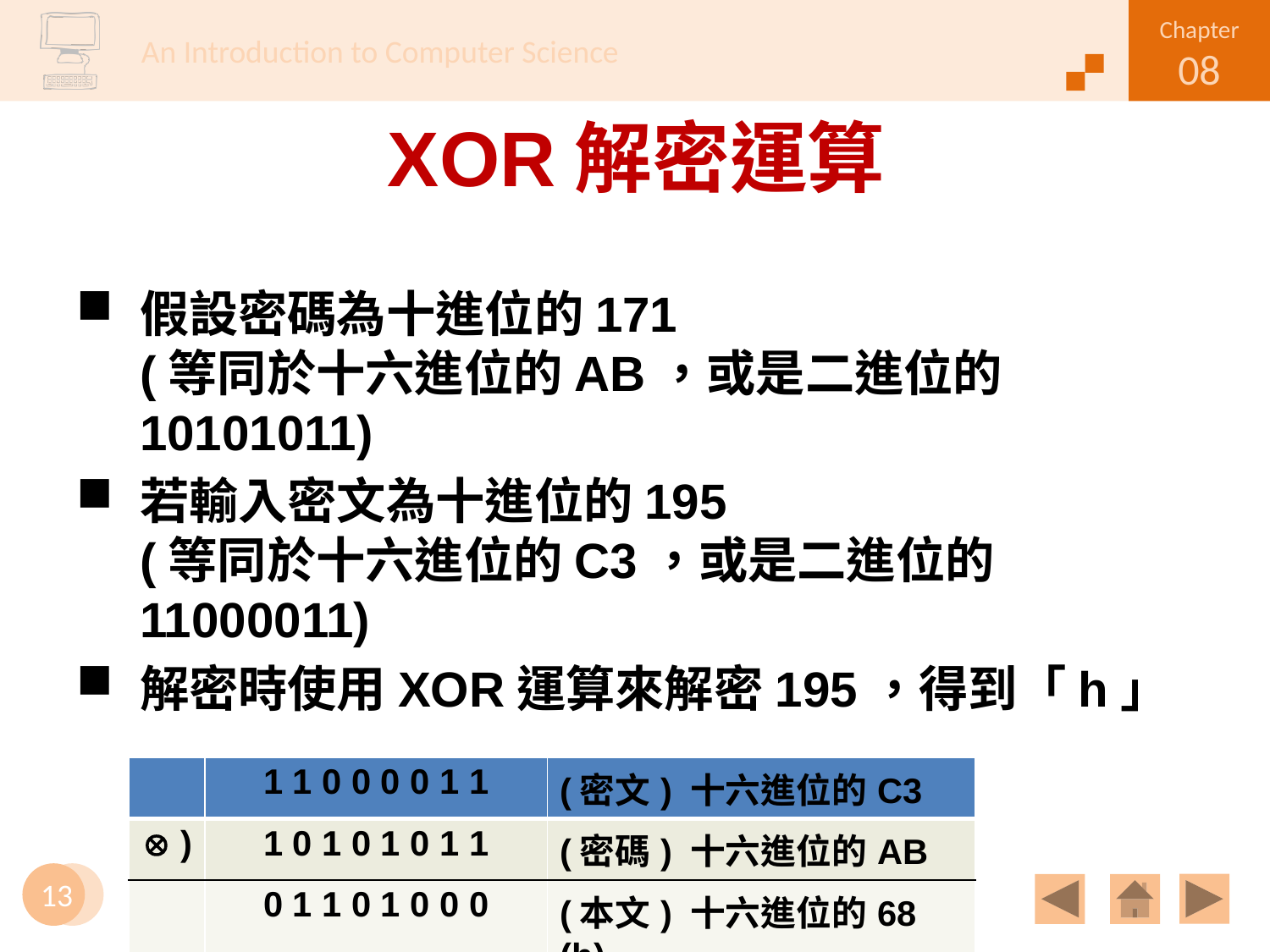

# XOR解密運算
假設密碼為十進位的171
(等同於十六進位的AB，或是二進位的10101011)
若輸入密文為十進位的195
(等同於十六進位的C3，或是二進位的11000011)
解密時使用XOR運算來解密195，得到「h」
|  | 1 1 0 0 0 0 1 1 | (密文) 十六進位的C3 |
| --- | --- | --- |
| ⊗ ) | 1 0 1 0 1 0 1 1 | (密碼) 十六進位的AB |
|  | 0 1 1 0 1 0 0 0 | (本文) 十六進位的68 (h) |